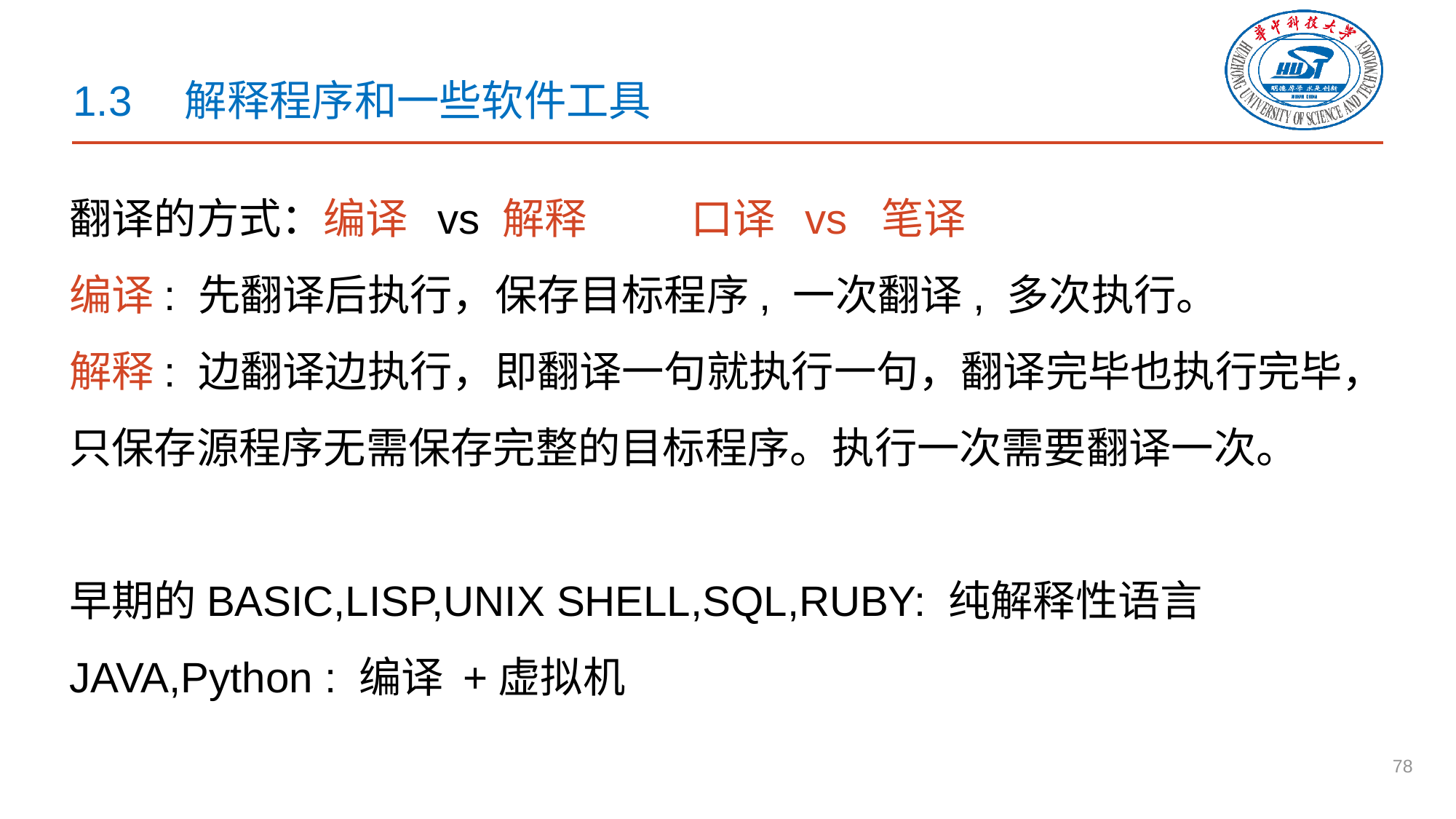

# 1.3　解释程序和一些软件工具
翻译的方式：编译  vs 解释           口译  vs  笔译
编译: 先翻译后执行，保存目标程序, 一次翻译, 多次执行。
解释: 边翻译边执行，即翻译一句就执行一句，翻译完毕也执行完毕，只保存源程序无需保存完整的目标程序。执行一次需要翻译一次。

早期的BASIC,LISP,UNIX SHELL,SQL,RUBY: 纯解释性语言
JAVA,Python : 编译 +虚拟机
78